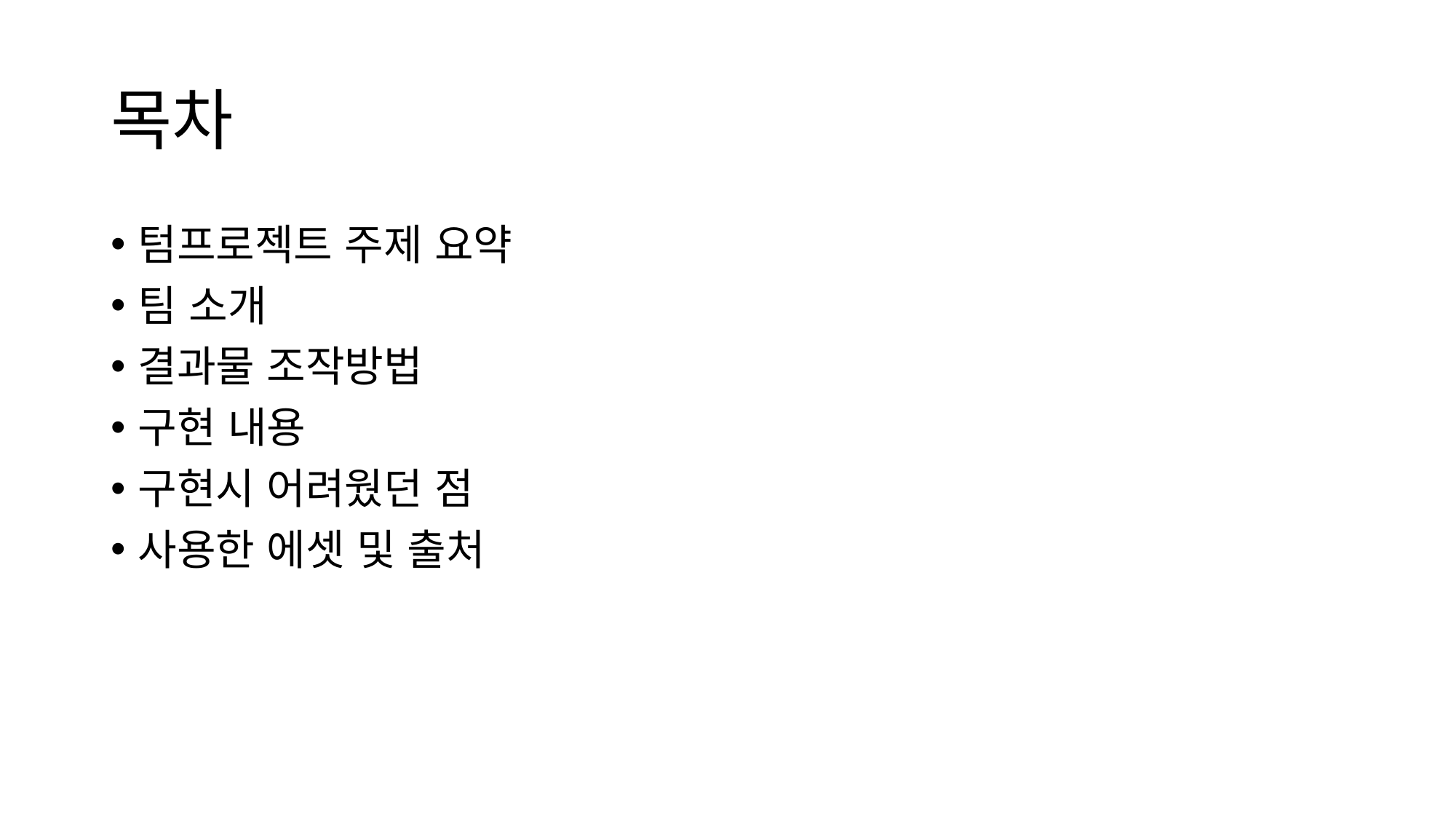

# 목차
텀프로젝트 주제 요약
팀 소개
결과물 조작방법
구현 내용
구현시 어려웠던 점
사용한 에셋 및 출처